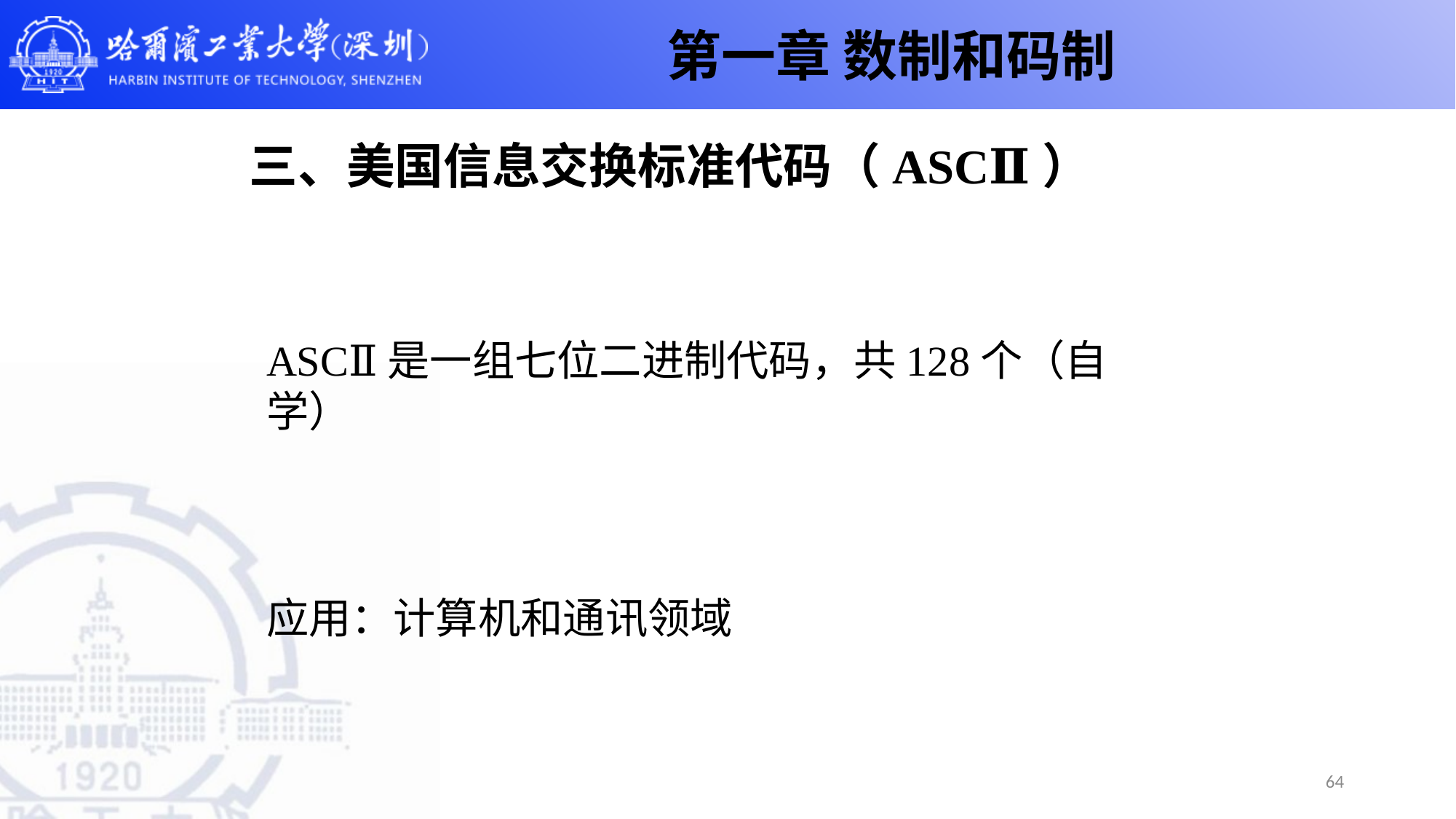

第一章 数制和码制
# 三、美国信息交换标准代码（ASCⅡ）

ASCⅡ是一组七位二进制代码，共128个（自学）

应用：计算机和通讯领域

64